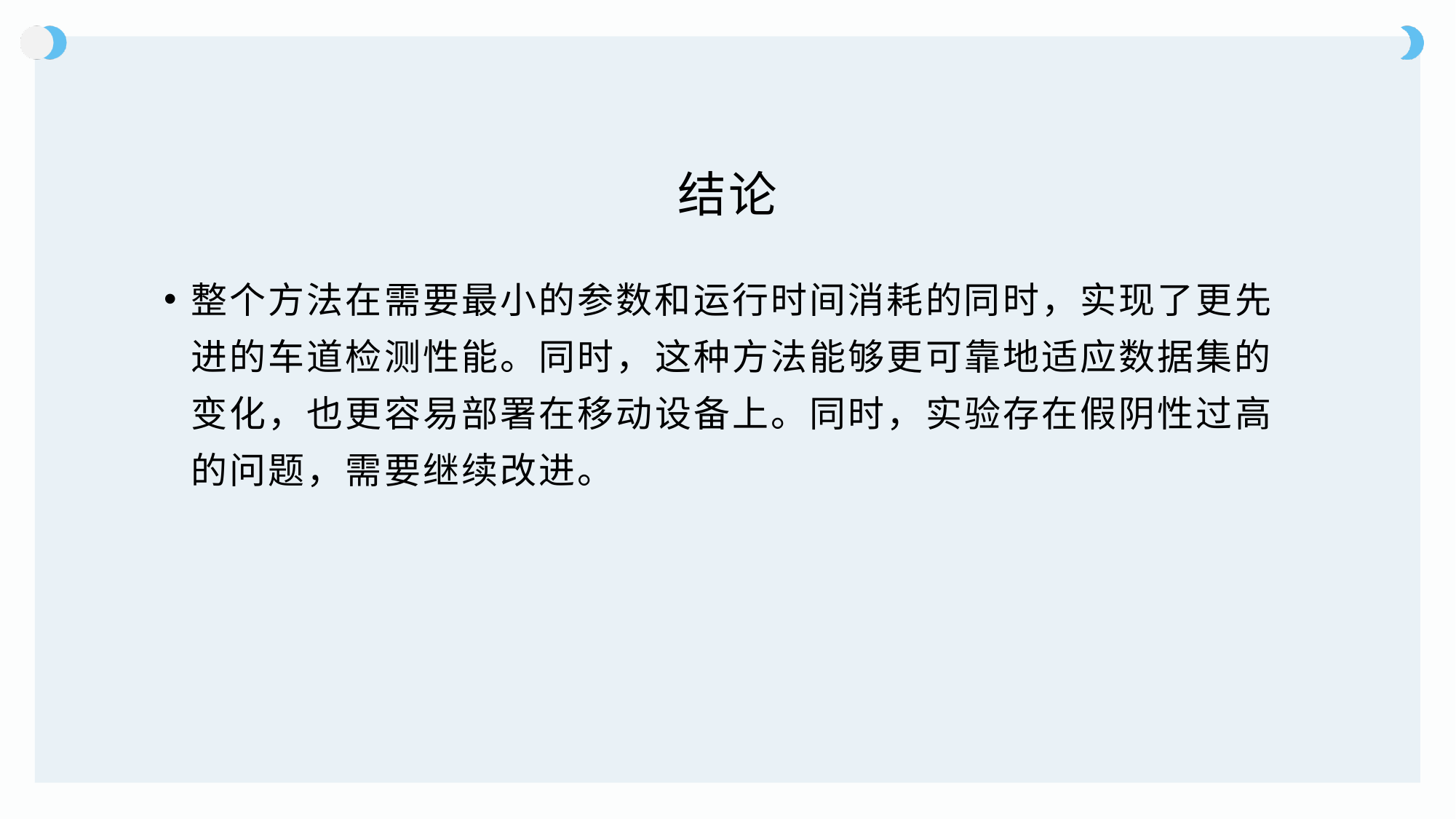

# 结论
整个方法在需要最小的参数和运行时间消耗的同时，实现了更先进的车道检测性能。同时，这种方法能够更可靠地适应数据集的变化，也更容易部署在移动设备上。同时，实验存在假阴性过高的问题，需要继续改进。